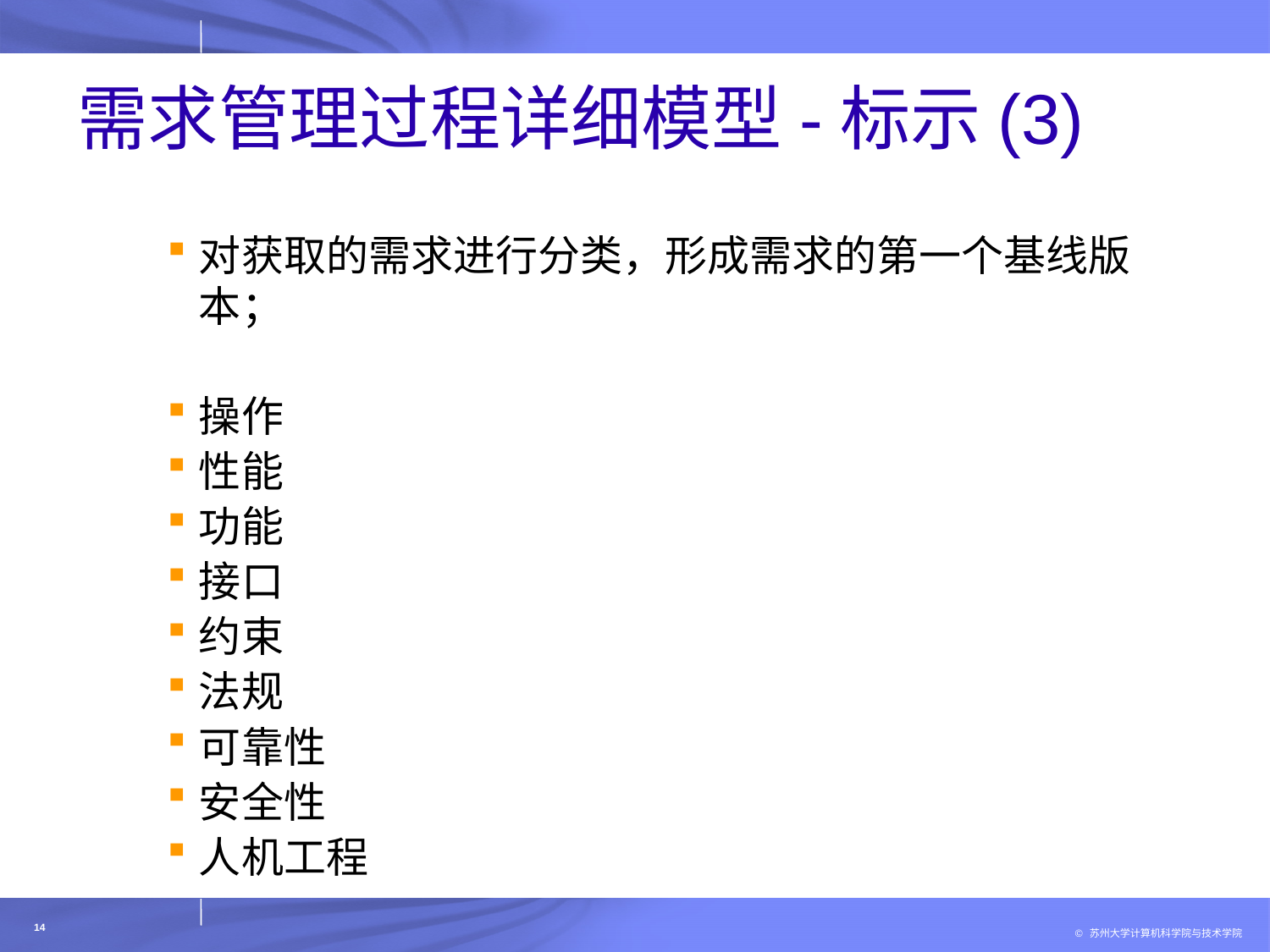

# 需求管理过程详细模型-标示(3)
对获取的需求进行分类，形成需求的第一个基线版本；

操作
性能
功能
接口
约束
法规
可靠性
安全性
人机工程
14